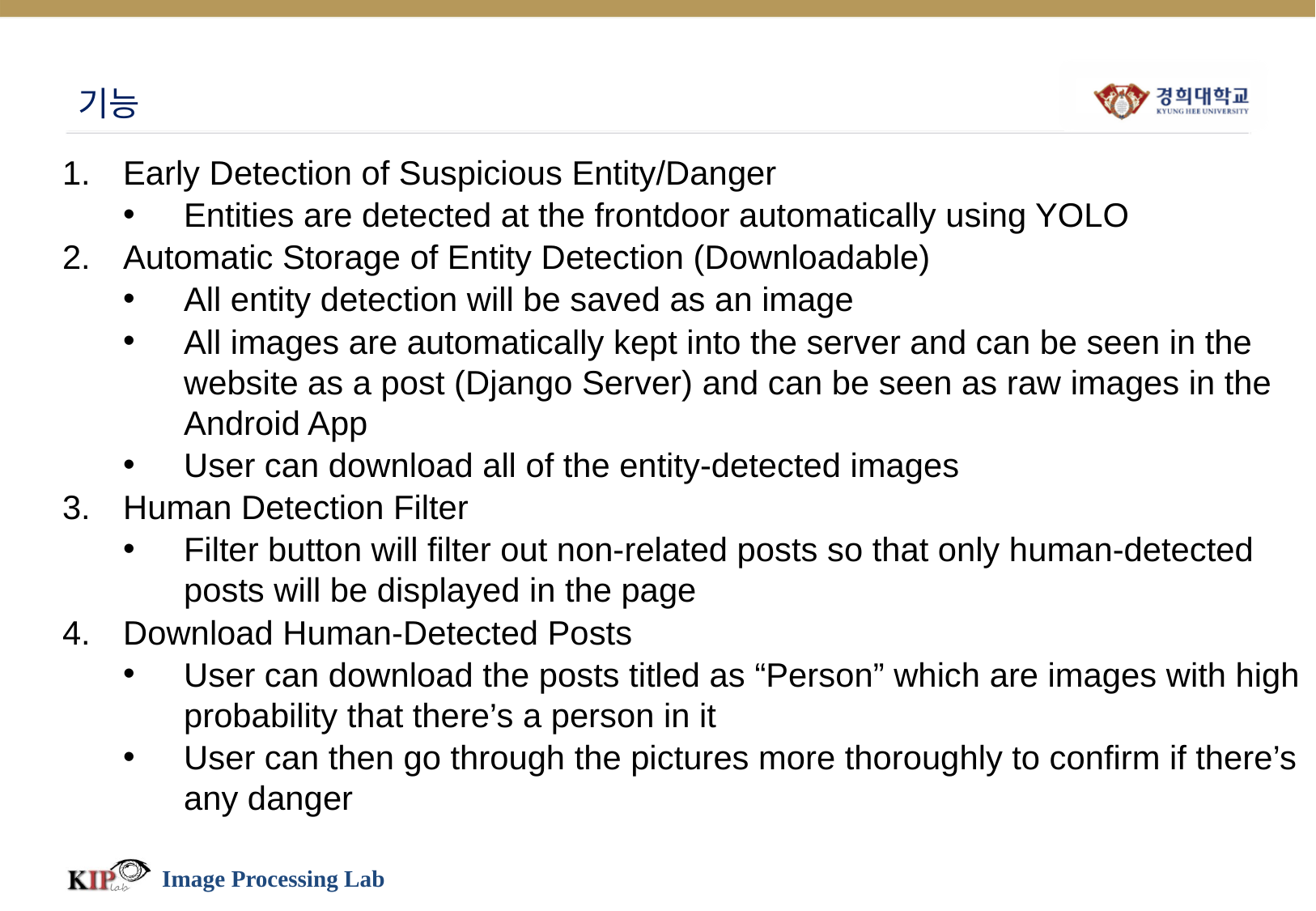

# 기능
Early Detection of Suspicious Entity/Danger
Entities are detected at the frontdoor automatically using YOLO
Automatic Storage of Entity Detection (Downloadable)
All entity detection will be saved as an image
All images are automatically kept into the server and can be seen in the website as a post (Django Server) and can be seen as raw images in the Android App
User can download all of the entity-detected images
Human Detection Filter
Filter button will filter out non-related posts so that only human-detected posts will be displayed in the page
Download Human-Detected Posts
User can download the posts titled as “Person” which are images with high probability that there’s a person in it
User can then go through the pictures more thoroughly to confirm if there’s any danger

Image Processing Lab